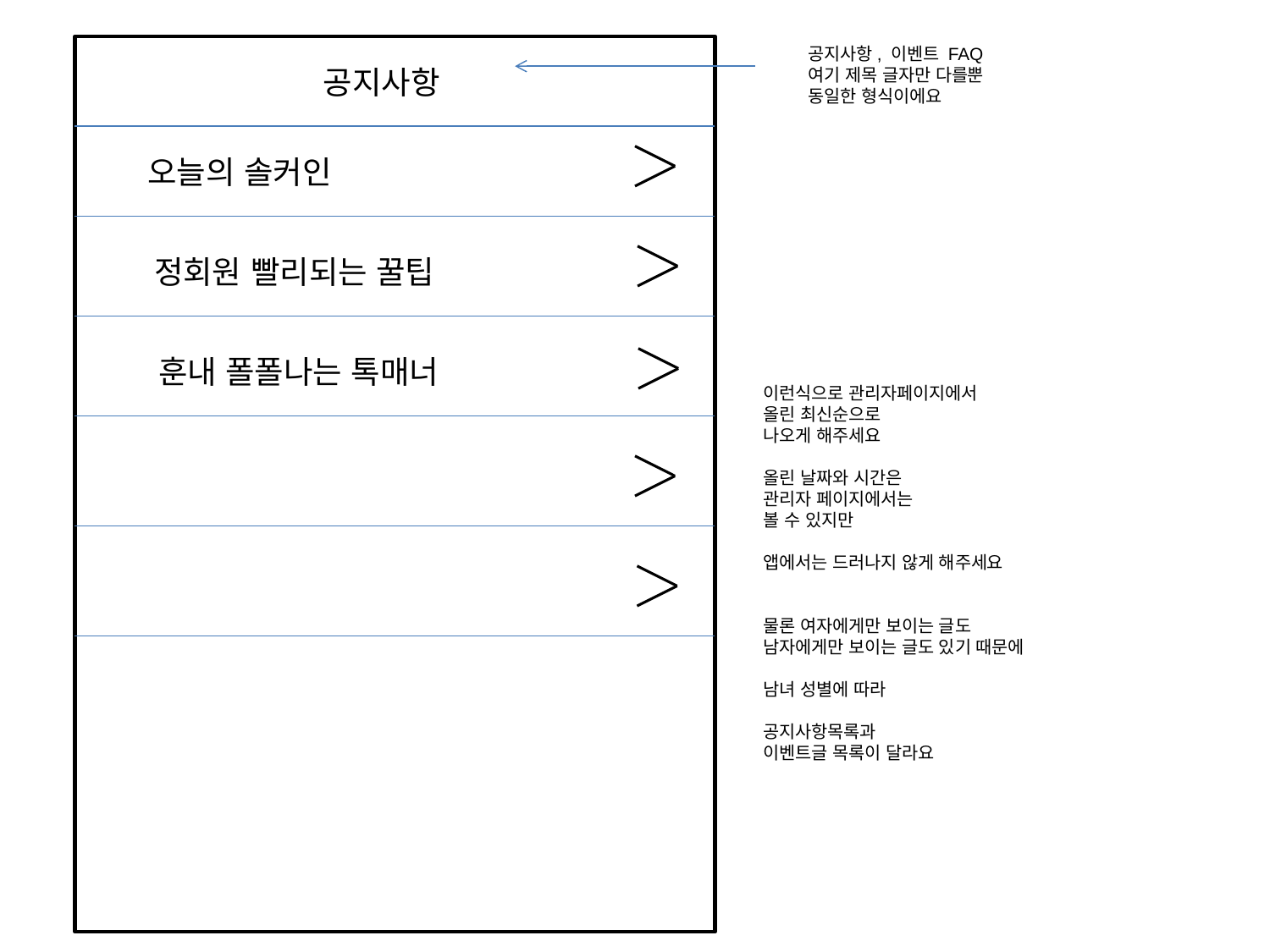

공지사항, 이벤트 FAQ
여기 제목 글자만 다를뿐
동일한 형식이에요
공지사항
오늘의 솔커인
정회원 빨리되는 꿀팁
훈내 폴폴나는 톡매너
이런식으로 관리자페이지에서
올린 최신순으로
나오게 해주세요

올린 날짜와 시간은
관리자 페이지에서는
볼 수 있지만

앱에서는 드러나지 않게 해주세요

물론 여자에게만 보이는 글도
남자에게만 보이는 글도 있기 때문에

남녀 성별에 따라

공지사항목록과
이벤트글 목록이 달라요